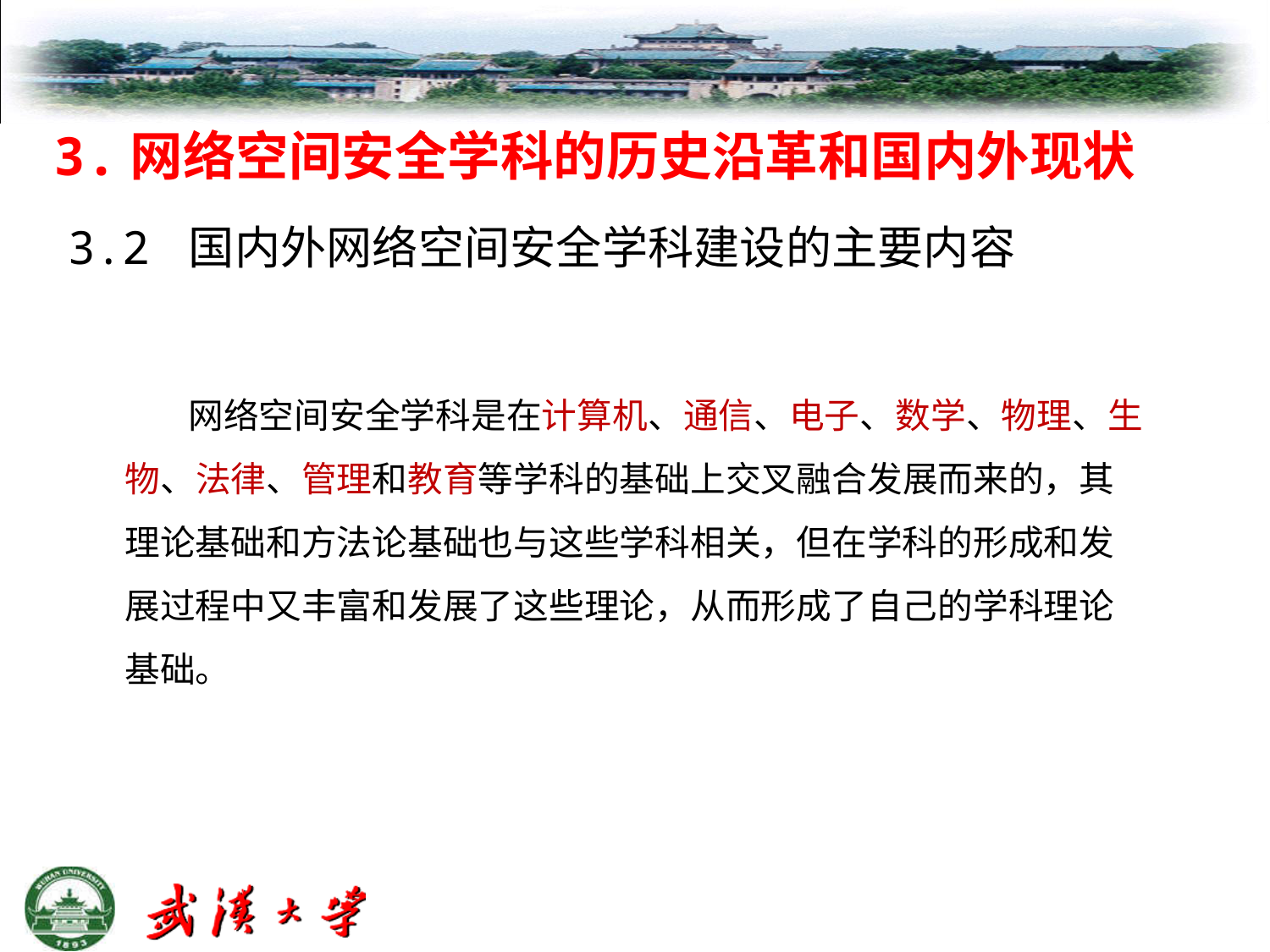

# 3.网络空间安全学科的历史沿革和国内外现状
3.2 国内外网络空间安全学科建设的主要内容

网络空间安全学科是在计算机、通信、电子、数学、物理、生物、法律、管理和教育等学科的基础上交叉融合发展而来的，其理论基础和方法论基础也与这些学科相关，但在学科的形成和发展过程中又丰富和发展了这些理论，从而形成了自己的学科理论基础。